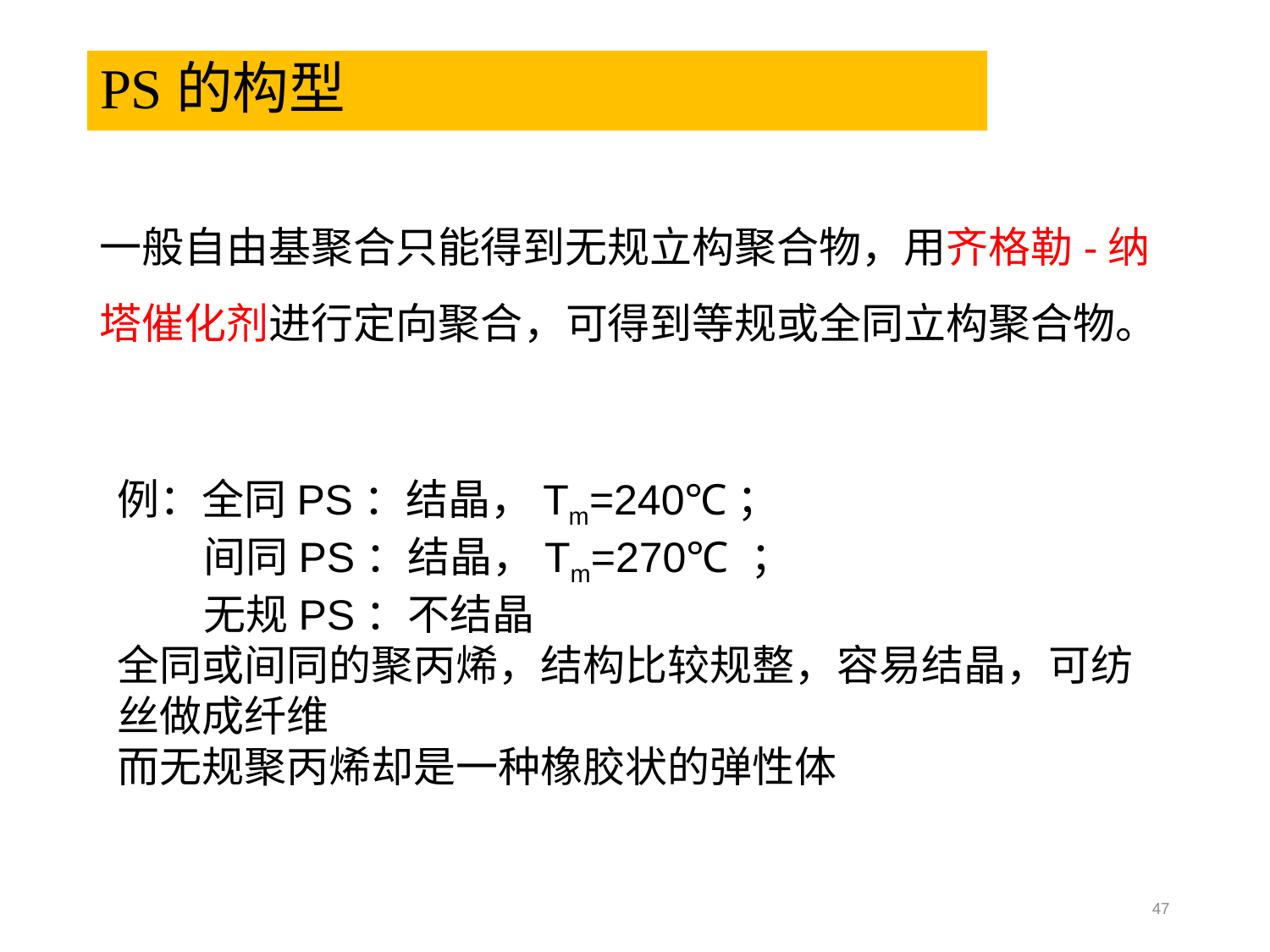

# PS的构型
一般自由基聚合只能得到无规立构聚合物，用齐格勒-纳塔催化剂进行定向聚合，可得到等规或全同立构聚合物。
例：全同PS：结晶，Tm=240℃；
        间同PS：结晶，Tm=270℃ ；
        无规PS：不结晶
全同或间同的聚丙烯，结构比较规整，容易结晶，可纺丝做成纤维
而无规聚丙烯却是一种橡胶状的弹性体
47